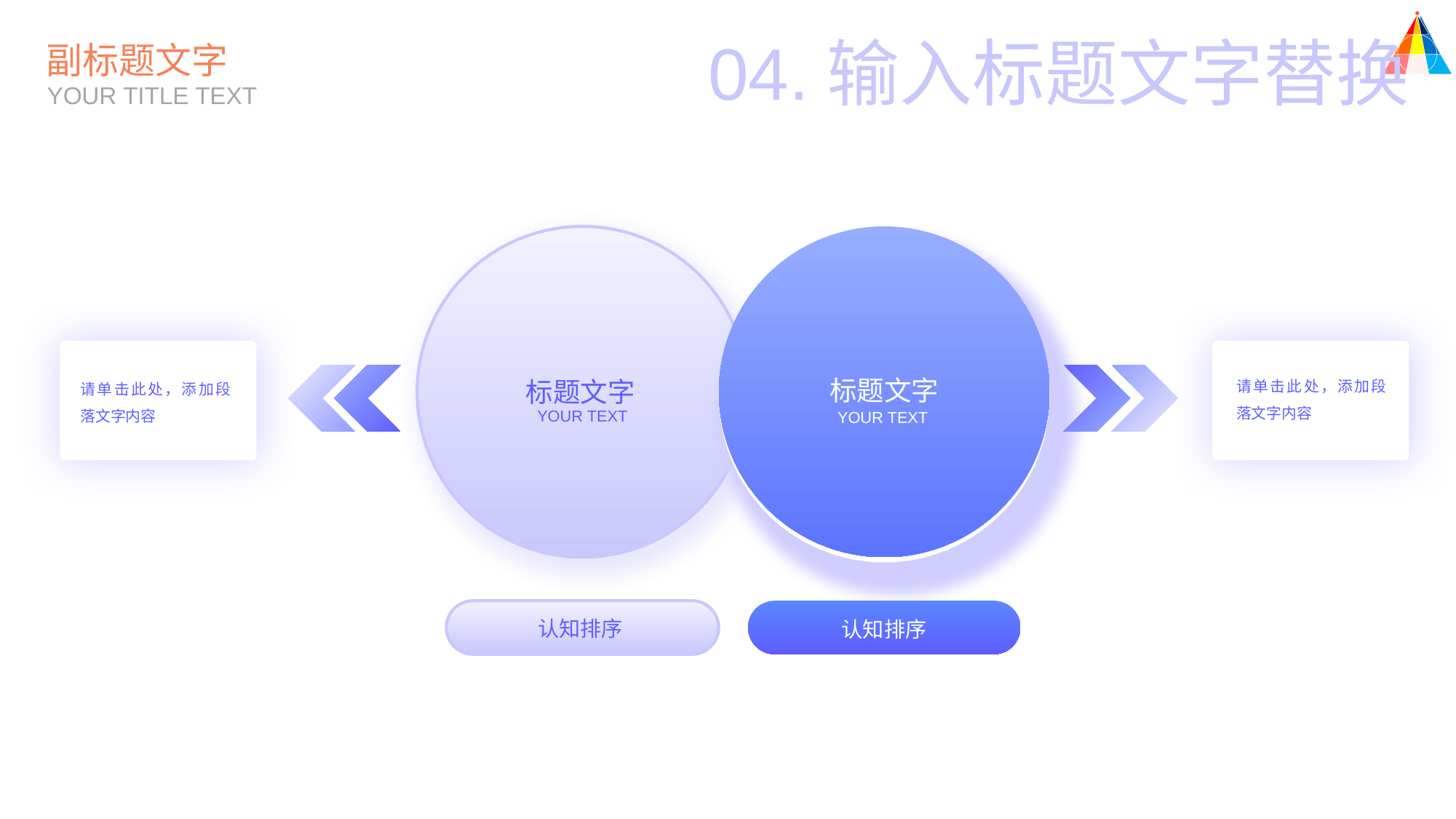

04.输入标题文字替换
副标题文字
YOUR TITLE TEXT

请单击此处，添加段落文字内容

请单击此处，添加段落文字内容
标题文字
标题文字
YOUR TEXT
YOUR TEXT

认知排序
认知排序